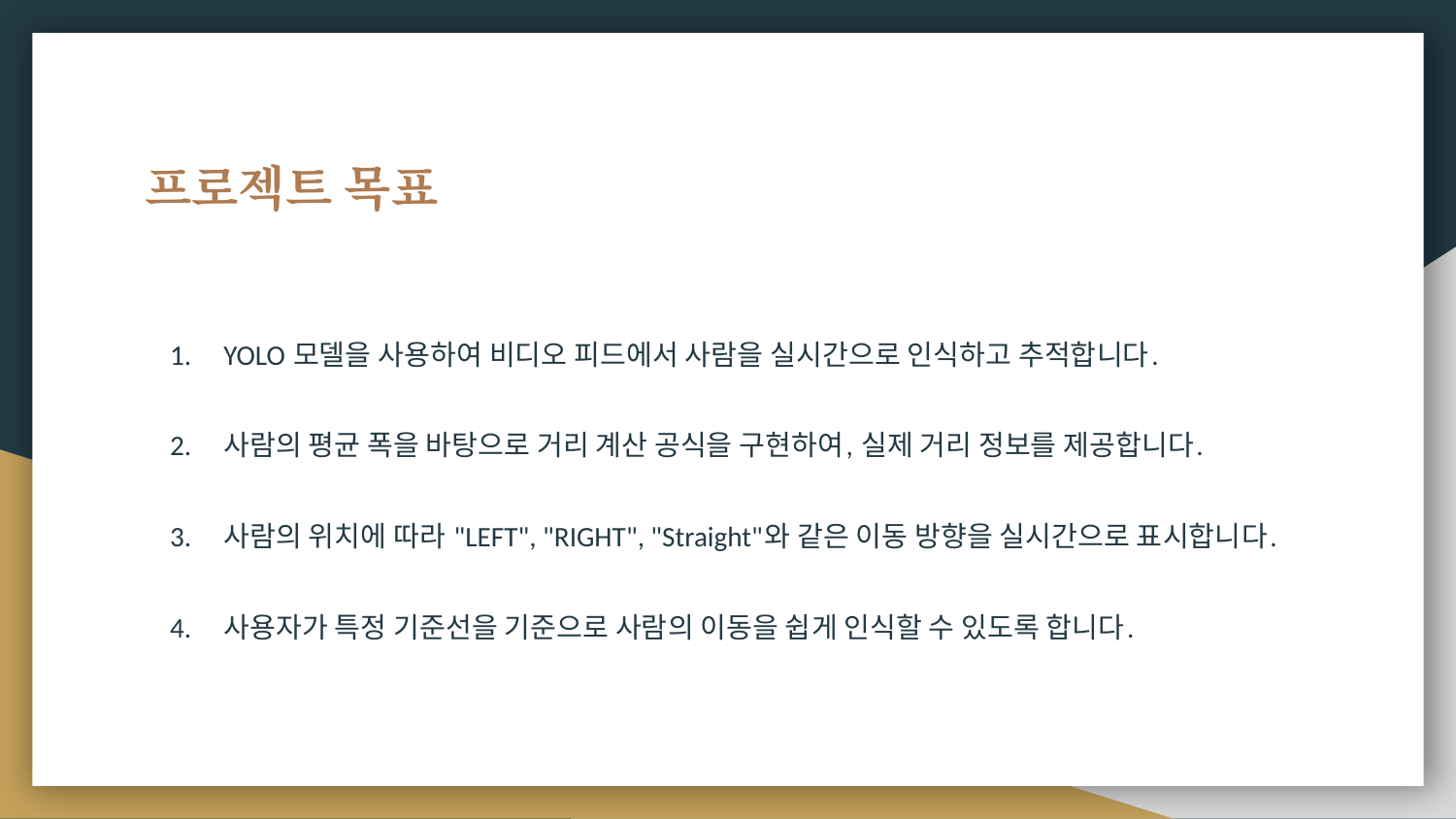

# 프로젝트 목표
YOLO 모델을 사용하여 비디오 피드에서 사람을 실시간으로 인식하고 추적합니다.

사람의 평균 폭을 바탕으로 거리 계산 공식을 구현하여, 실제 거리 정보를 제공합니다.

사람의 위치에 따라 "LEFT", "RIGHT", "Straight"와 같은 이동 방향을 실시간으로 표시합니다.

사용자가 특정 기준선을 기준으로 사람의 이동을 쉽게 인식할 수 있도록 합니다.